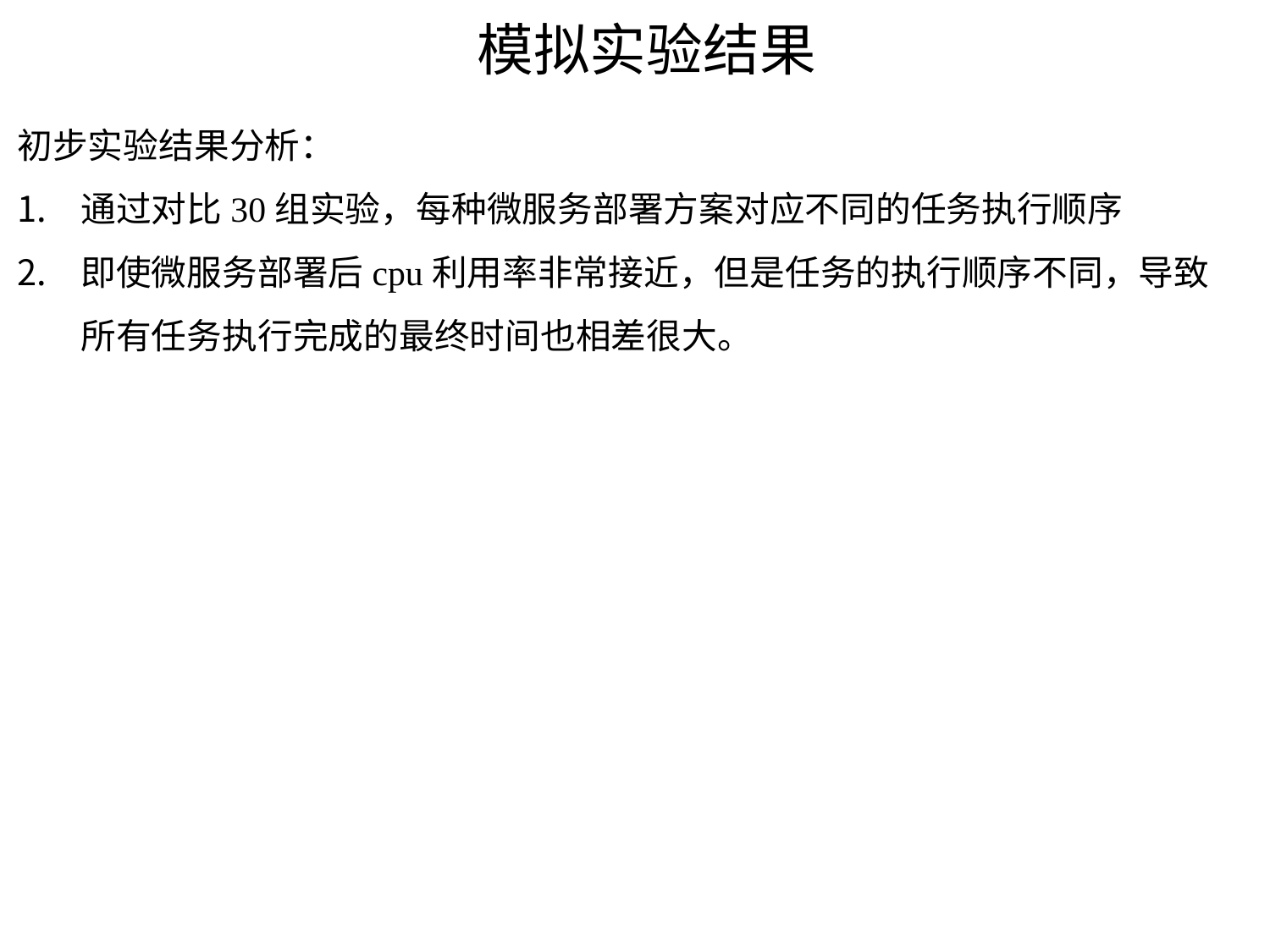

# 模拟实验结果
初步实验结果分析：
通过对比30组实验，每种微服务部署方案对应不同的任务执行顺序
即使微服务部署后cpu利用率非常接近，但是任务的执行顺序不同，导致所有任务执行完成的最终时间也相差很大。